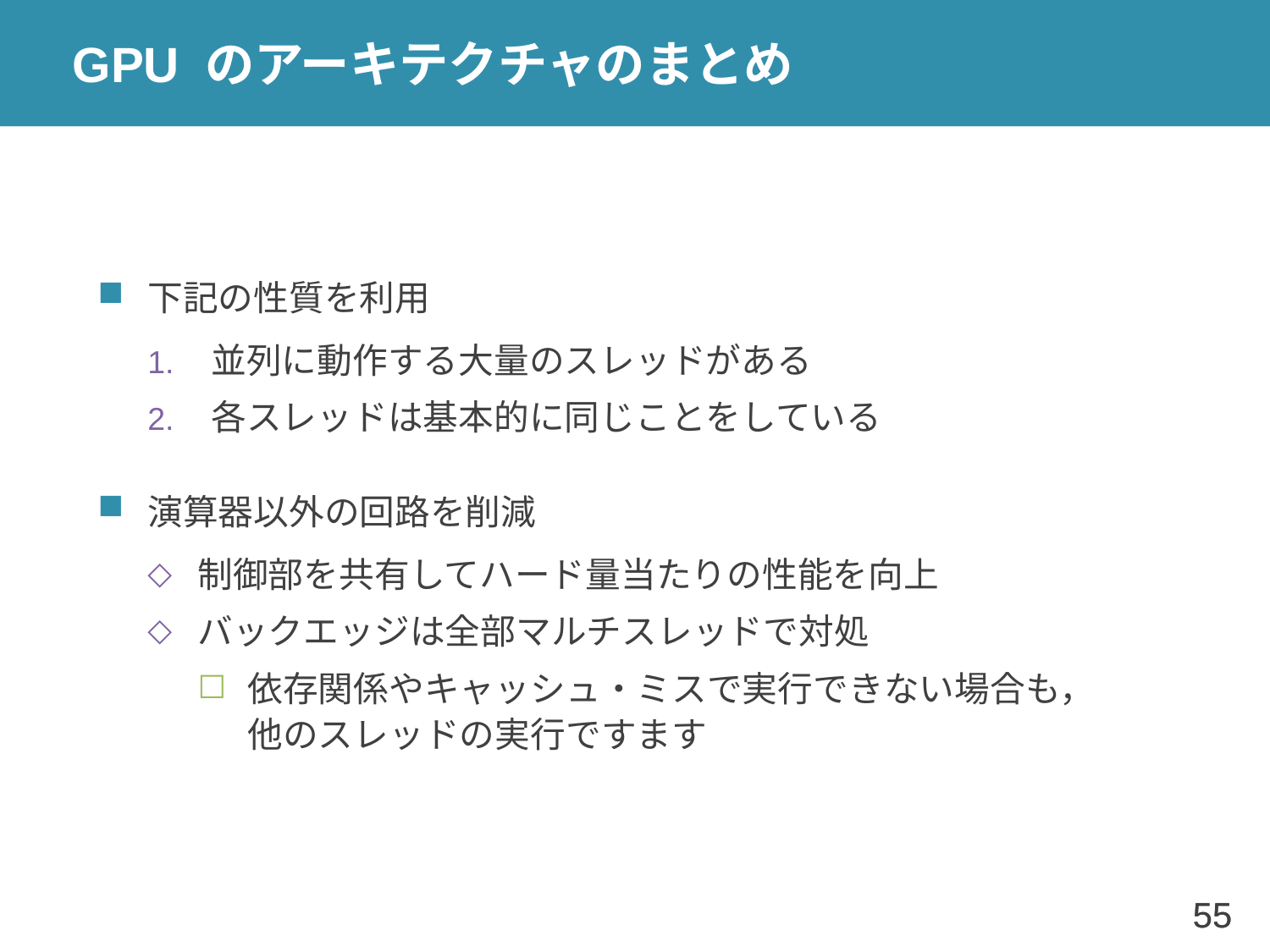

# GPU のアーキテクチャのまとめ
下記の性質を利用
並列に動作する大量のスレッドがある
各スレッドは基本的に同じことをしている
演算器以外の回路を削減
制御部を共有してハード量当たりの性能を向上
バックエッジは全部マルチスレッドで対処
依存関係やキャッシュ・ミスで実行できない場合も，
他のスレッドの実行ですます